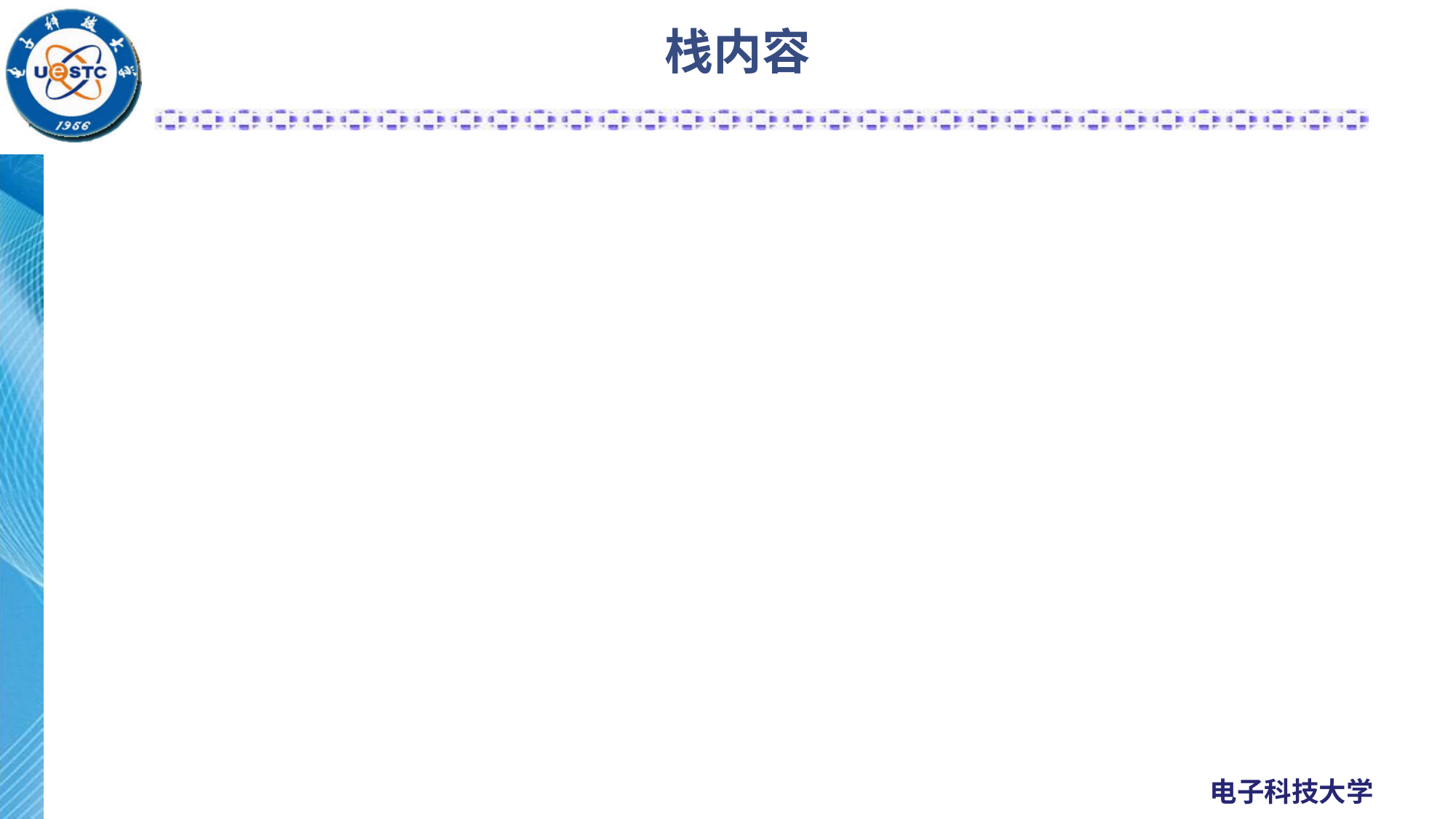

# 栈内容
函数的参数
函数返回地址
EBP的值
一些通用寄存器(EDI,ESI…)的值
当前正在执行的函数的局部变量